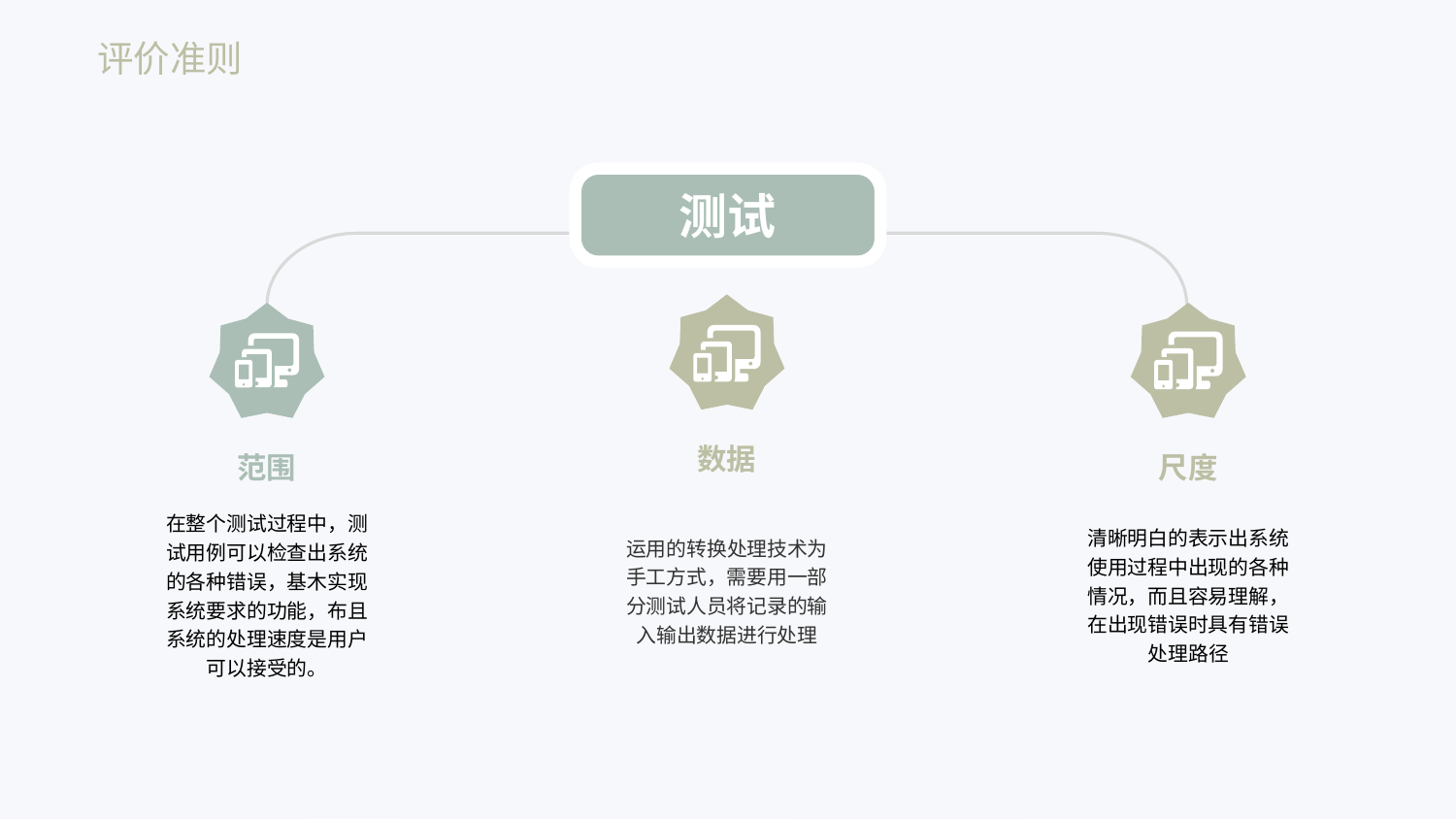

评价准则
测试

数据
运用的转换处理技术为手工方式，需要用一部分测试人员将记录的输入输出数据进行处理

范围
在整个测试过程中，测试用例可以检查出系统的各种错误，基木实现系统要求的功能，布且系统的处理速度是用户可以接受的。

尺度
清晰明白的表示出系统使用过程中出现的各种情况，而且容易理解，在出现错误时具有错误处理路径